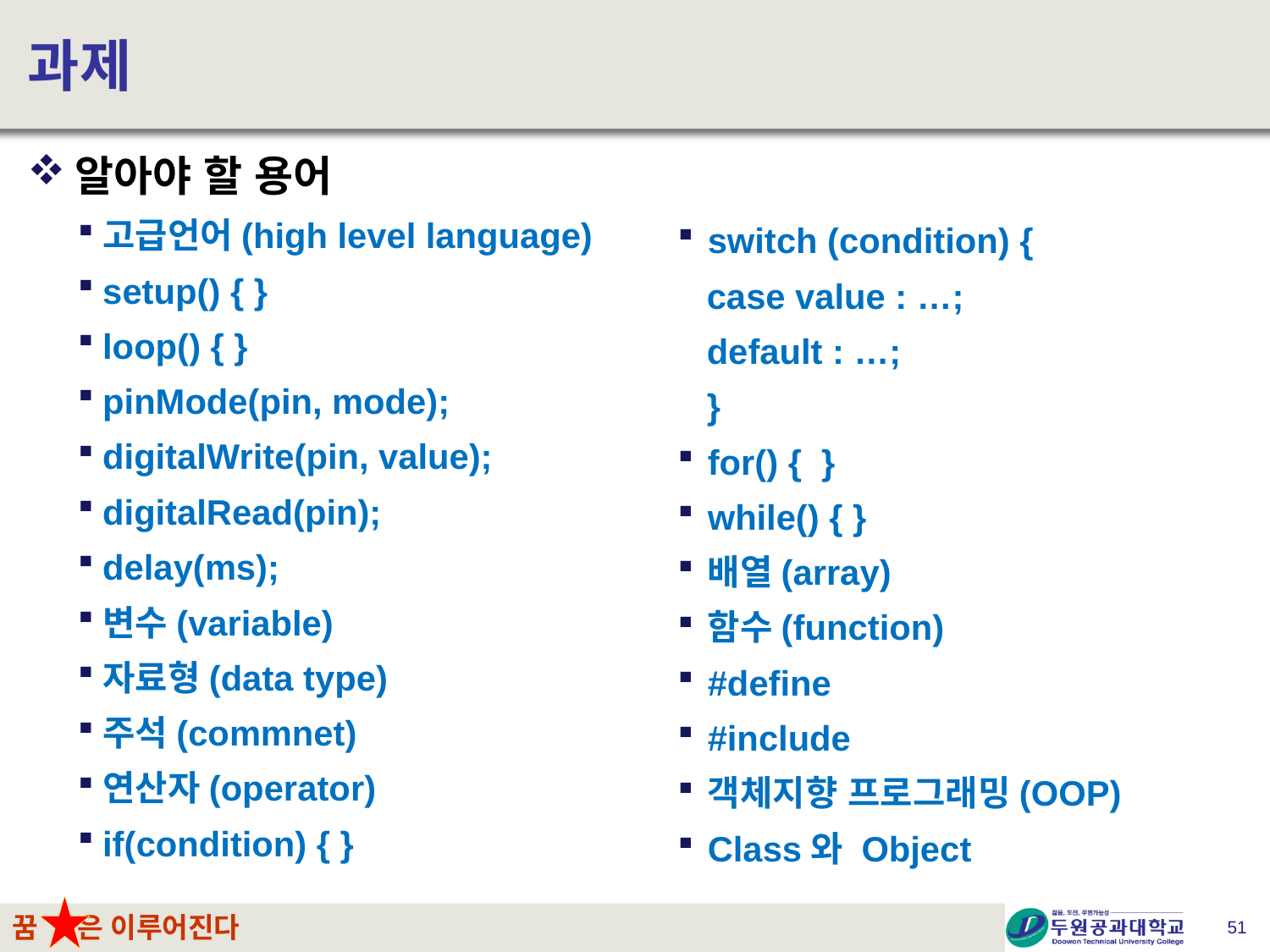

# 과제
알아야 할 용어
고급언어(high level language)
setup() { }
loop() { }
pinMode(pin, mode);
digitalWrite(pin, value);
digitalRead(pin);
delay(ms);
변수(variable)
자료형(data type)
주석(commnet)
연산자(operator)
if(condition) { }
switch (condition) {
   case value : …;
   default : …;
   }
for() {  }
while() { }
배열(array)
함수(function)
#define
#include
객체지향 프로그래밍(OOP)
Class와 Object
51